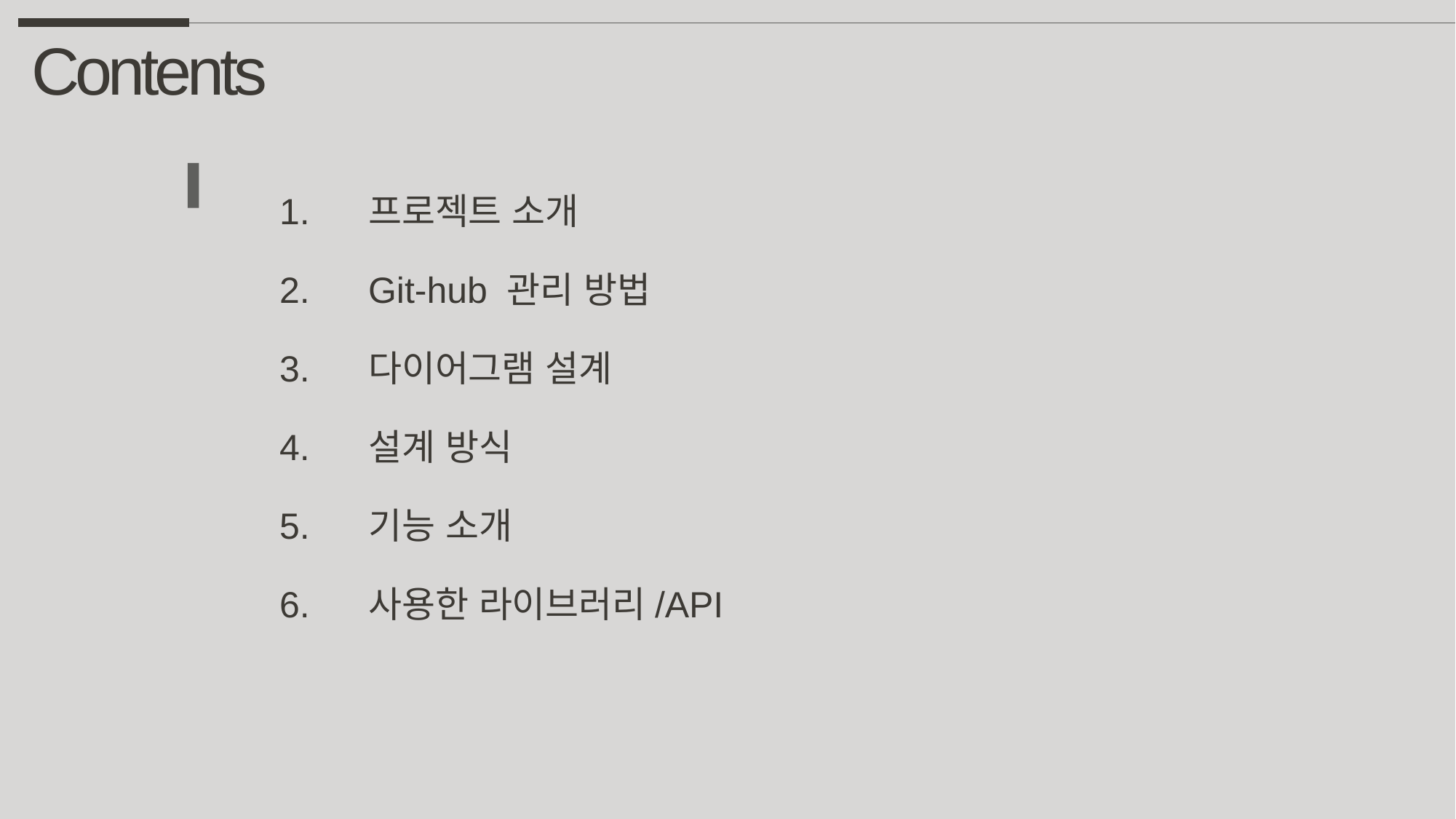

Contents
프로젝트 소개
Git-hub 관리 방법
다이어그램 설계
설계 방식
기능 소개
사용한 라이브러리/API